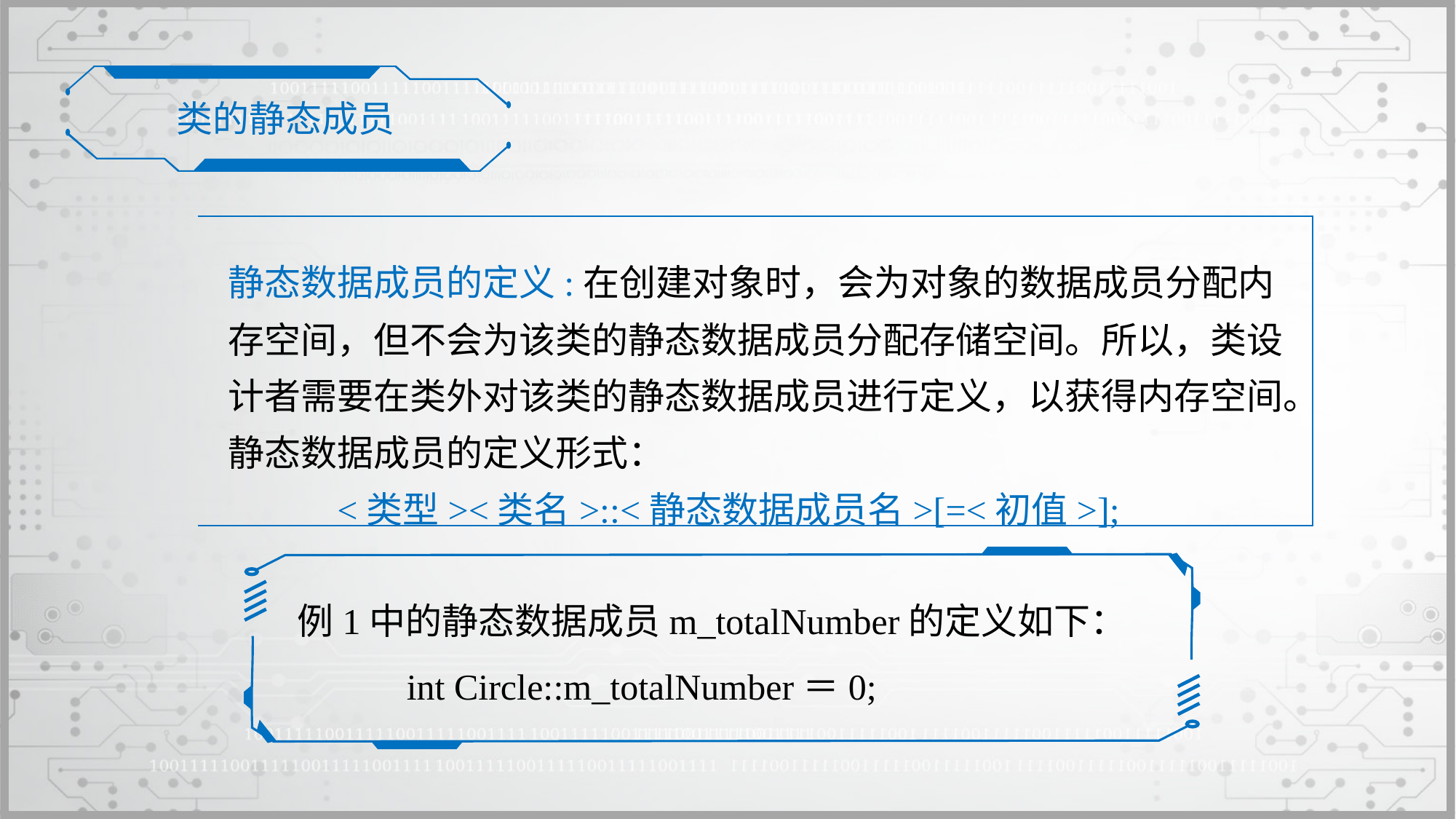

类的静态成员

静态数据成员的定义:在创建对象时，会为对象的数据成员分配内存空间，但不会为该类的静态数据成员分配存储空间。所以，类设计者需要在类外对该类的静态数据成员进行定义，以获得内存空间。静态数据成员的定义形式：
	<类型><类名>::<静态数据成员名>[=<初值>];

例1中的静态数据成员m_totalNumber的定义如下：
	int Circle::m_totalNumber＝0;